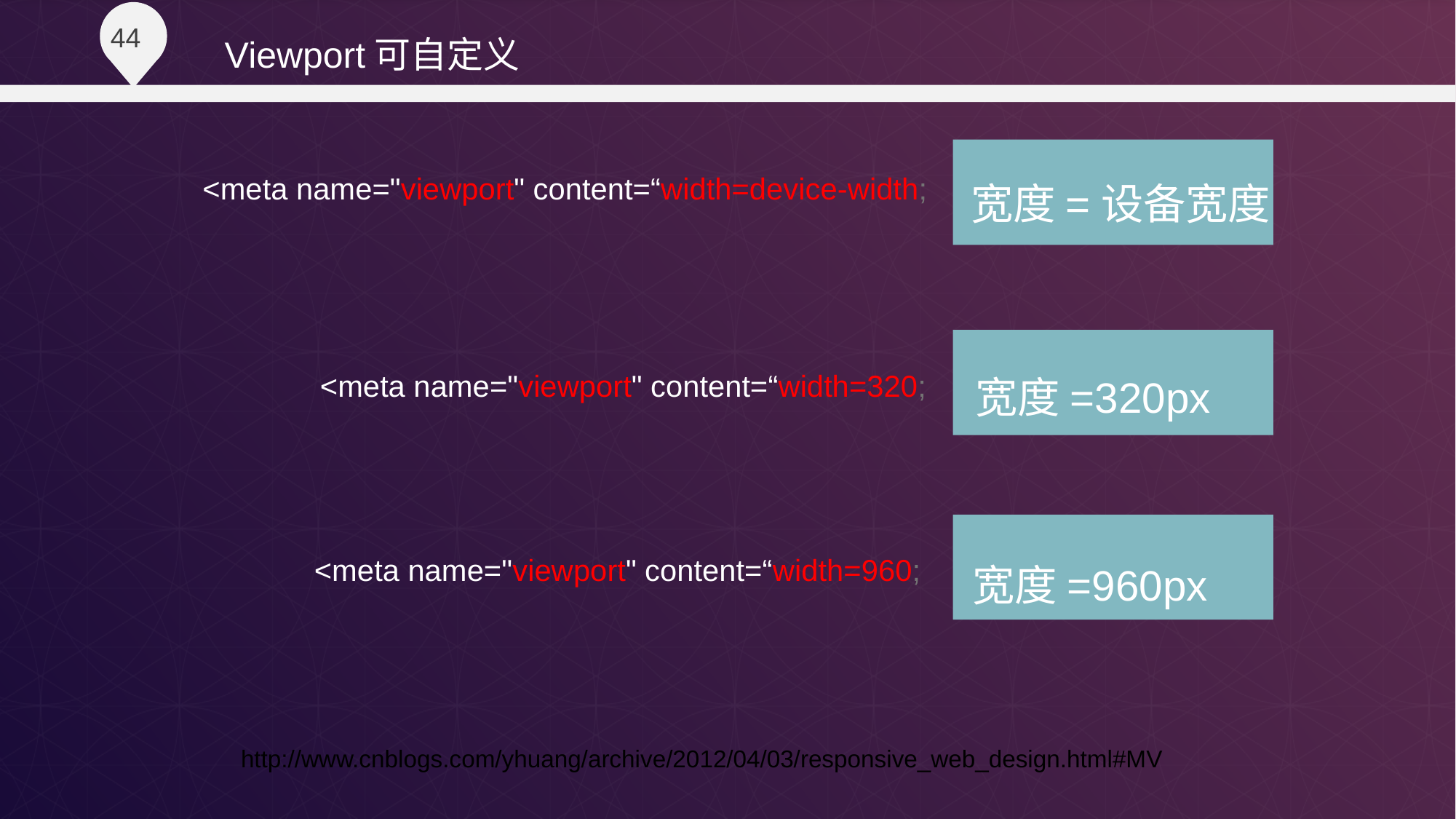

Viewport可自定义
宽度=设备宽度

<meta name="viewport" content=“width=device-width;
宽度=320px

<meta name="viewport" content=“width=320;
宽度=960px

<meta name="viewport" content=“width=960;
http://www.cnblogs.com/yhuang/archive/2012/04/03/responsive_web_design.html#MV